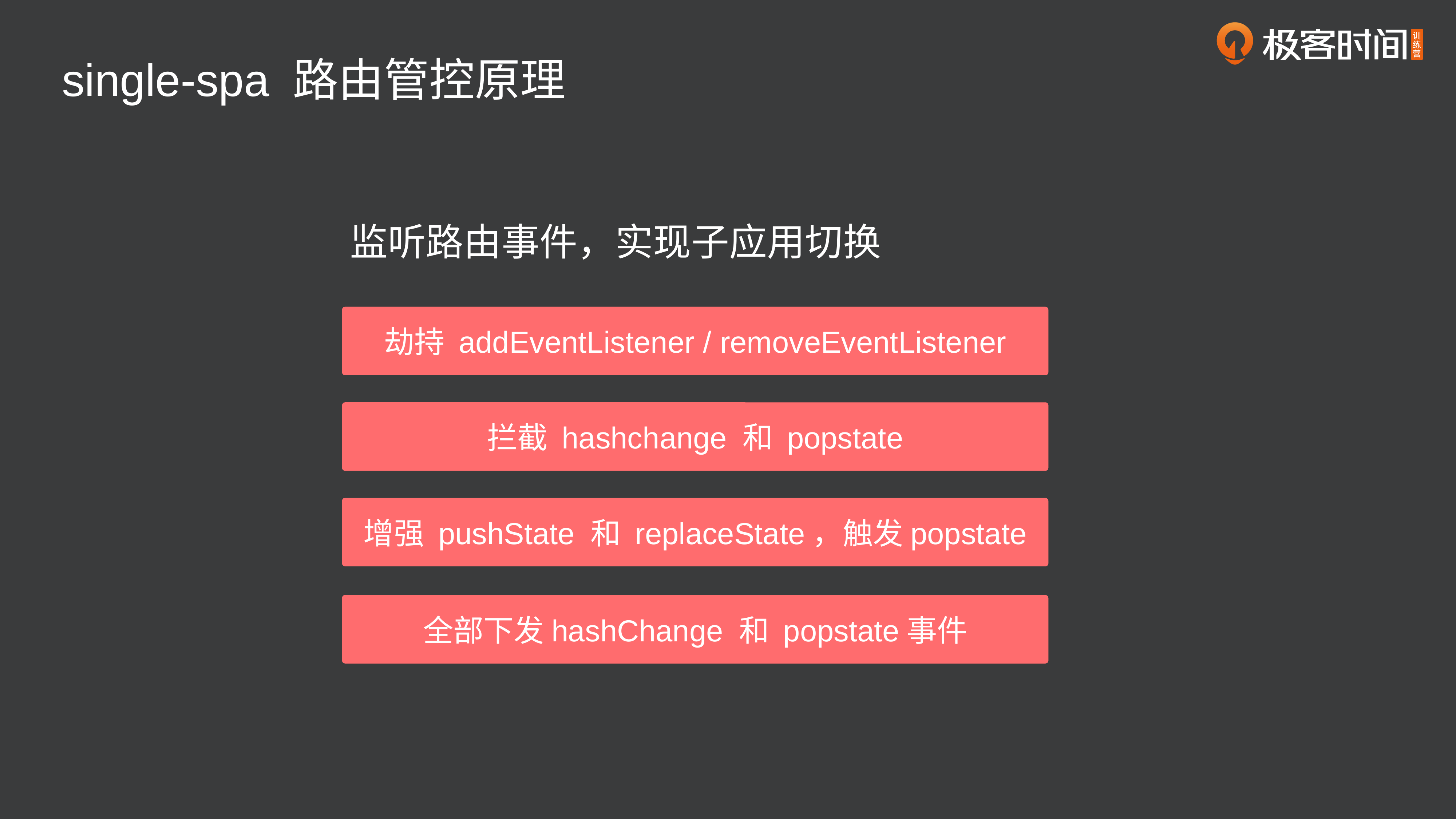

single-spa 路由管控原理

监听路由事件，实现子应用切换
劫持 addEventListener / removeEventListener
拦截 hashchange 和 popstate
增强 pushState 和 replaceState，触发popstate
全部下发hashChange 和 popstate事件